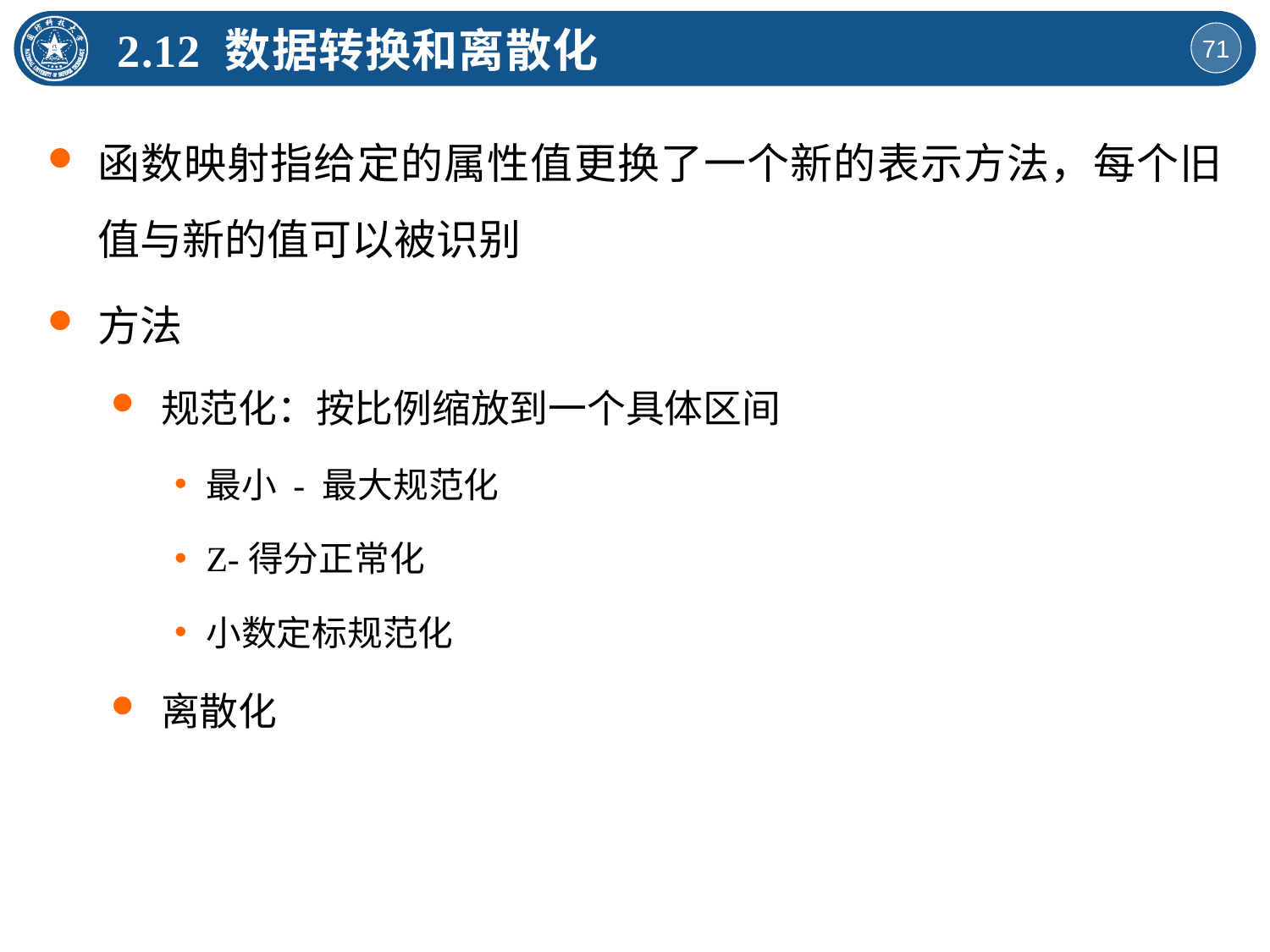

2.12 数据转换和离散化
函数映射指给定的属性值更换了一个新的表示方法，每个旧值与新的值可以被识别
方法
规范化：按比例缩放到一个具体区间
最小 - 最大规范化
Z-得分正常化
小数定标规范化
离散化